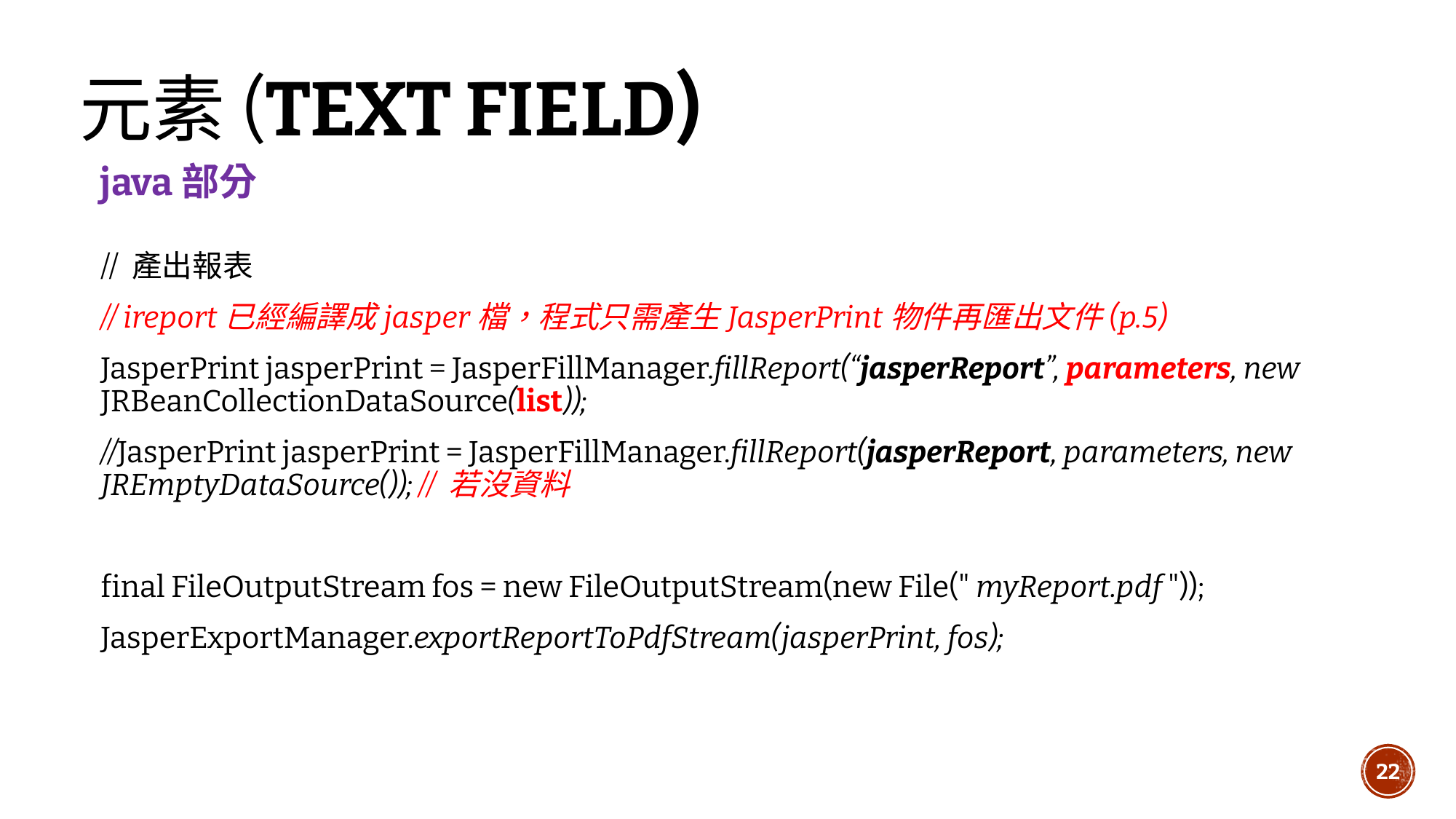

# 元素(Text Field)
java部分
// 產出報表
// ireport已經編譯成jasper檔，程式只需產生JasperPrint物件再匯出文件(p.5)
JasperPrint jasperPrint = JasperFillManager.fillReport(“jasperReport”, parameters, new JRBeanCollectionDataSource(list));
//JasperPrint jasperPrint = JasperFillManager.fillReport(jasperReport, parameters, new JREmptyDataSource()); // 若沒資料

final FileOutputStream fos = new FileOutputStream(new File(" myReport.pdf "));
JasperExportManager.exportReportToPdfStream(jasperPrint, fos);
22